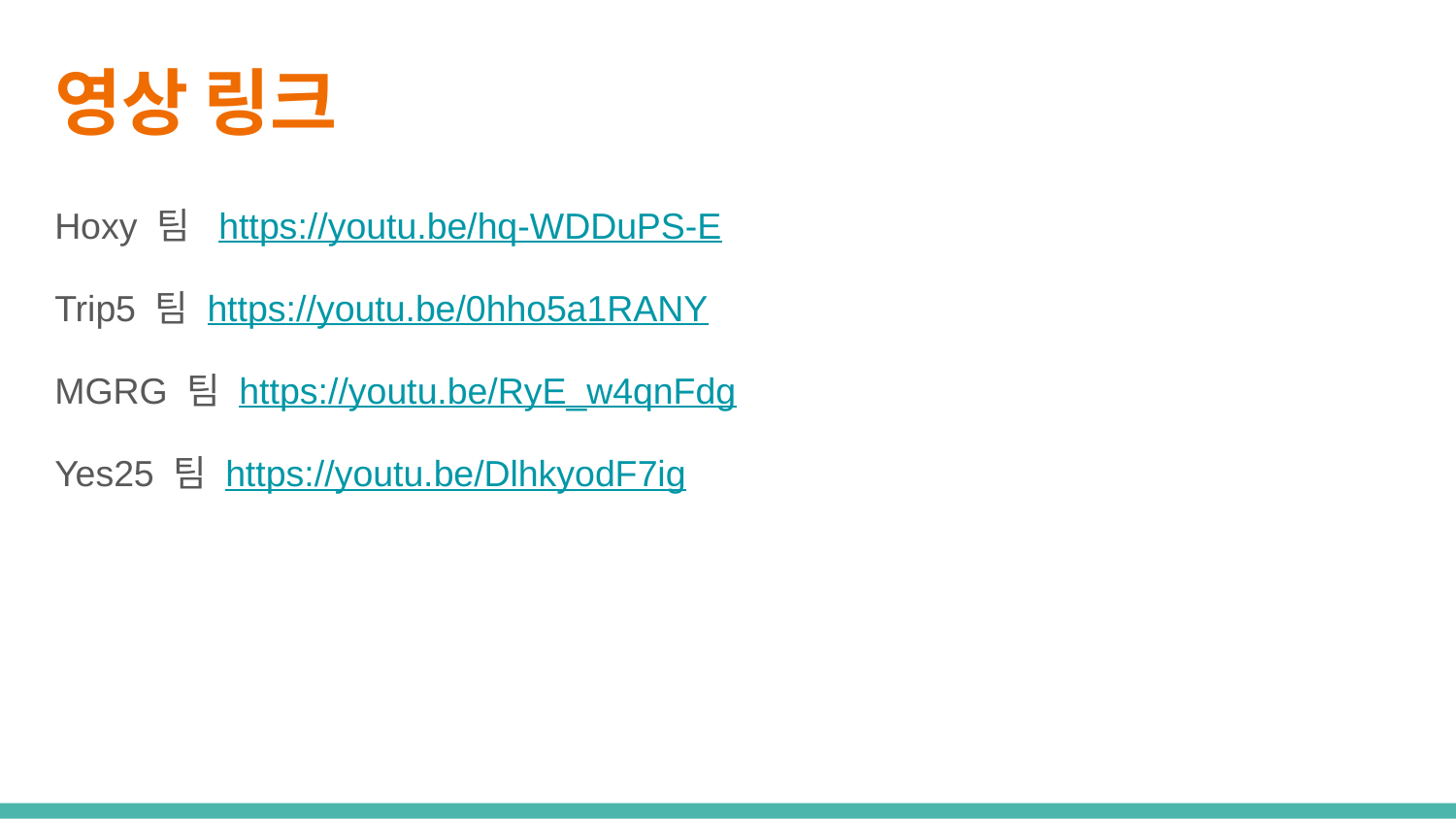

# 영상 링크
Hoxy 팀  https://youtu.be/hq-WDDuPS-E
Trip5 팀 https://youtu.be/0hho5a1RANY
MGRG 팀 https://youtu.be/RyE_w4qnFdg
Yes25 팀 https://youtu.be/DlhkyodF7ig